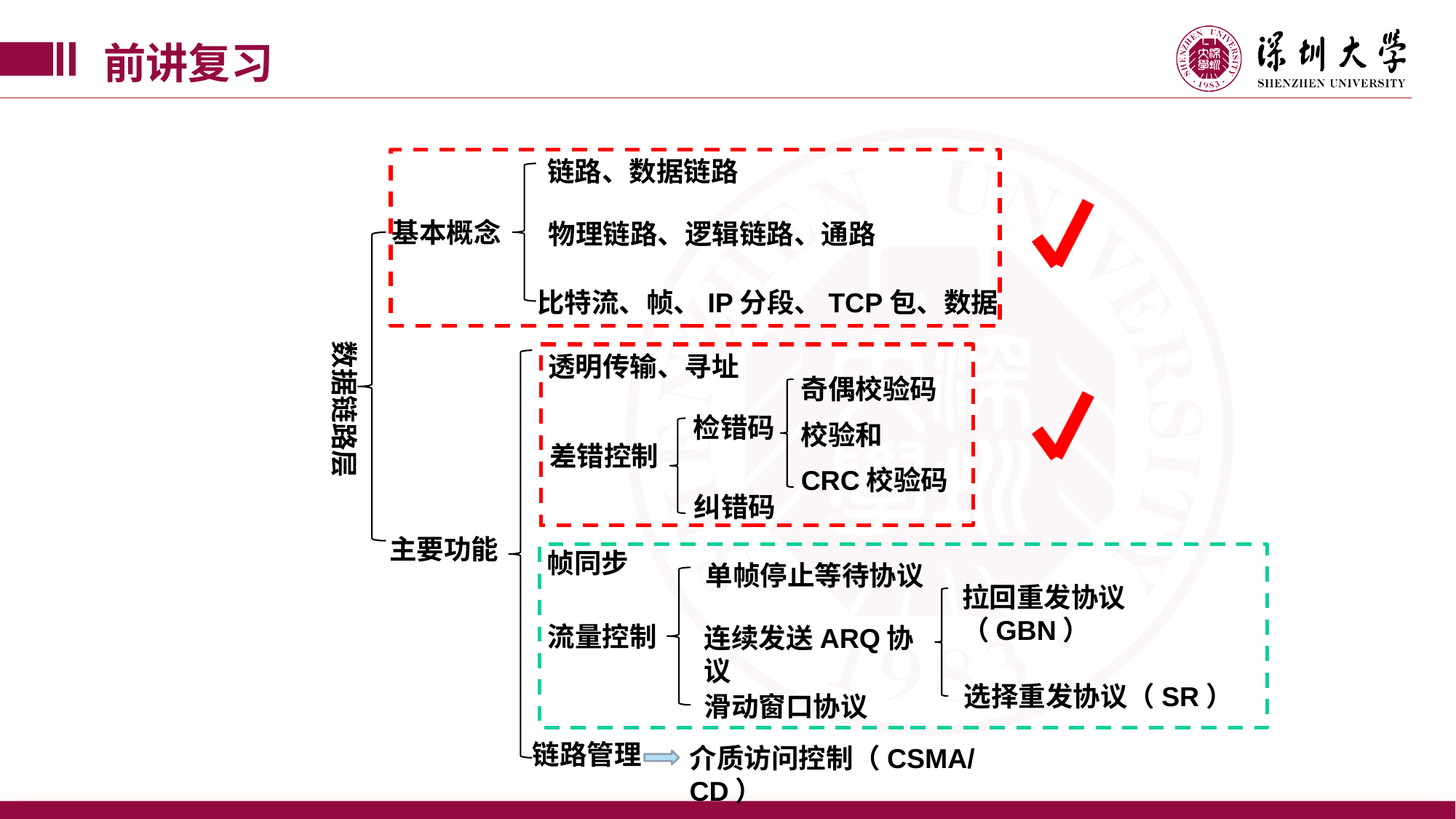

前讲复习

链路、数据链路

基本概念
物理链路、逻辑链路、通路

比特流、帧、IP分段、TCP包、数据
数据链路层
透明传输、寻址

奇偶校验码

检错码
校验和

差错控制
CRC校验码
纠错码
主要功能
帧同步

单帧停止等待协议

拉回重发协议（GBN）

流量控制
连续发送ARQ协议
选择重发协议（SR）
滑动窗口协议
链路管理
介质访问控制（CSMA/CD）